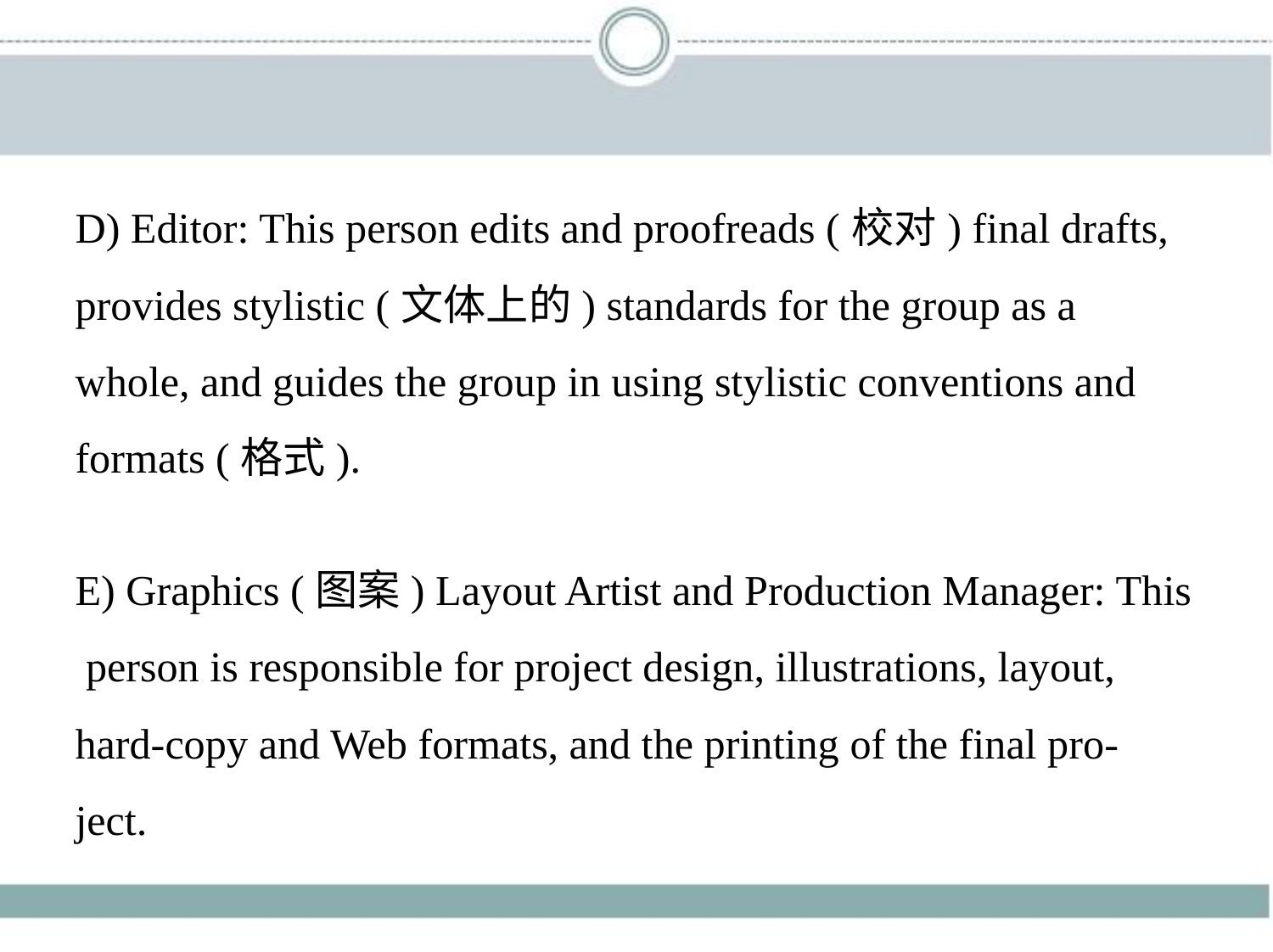

D) Editor: This person edits and proofreads (校对) final drafts,
provides stylistic (文体上的) standards for the group as a
whole, and guides the group in using stylistic conventions and
formats (格式).
E) Graphics (图案) Layout Artist and Production Manager: This
 person is responsible for project design, illustrations, layout,
hard-copy and Web formats, and the printing of the final pro-
ject.